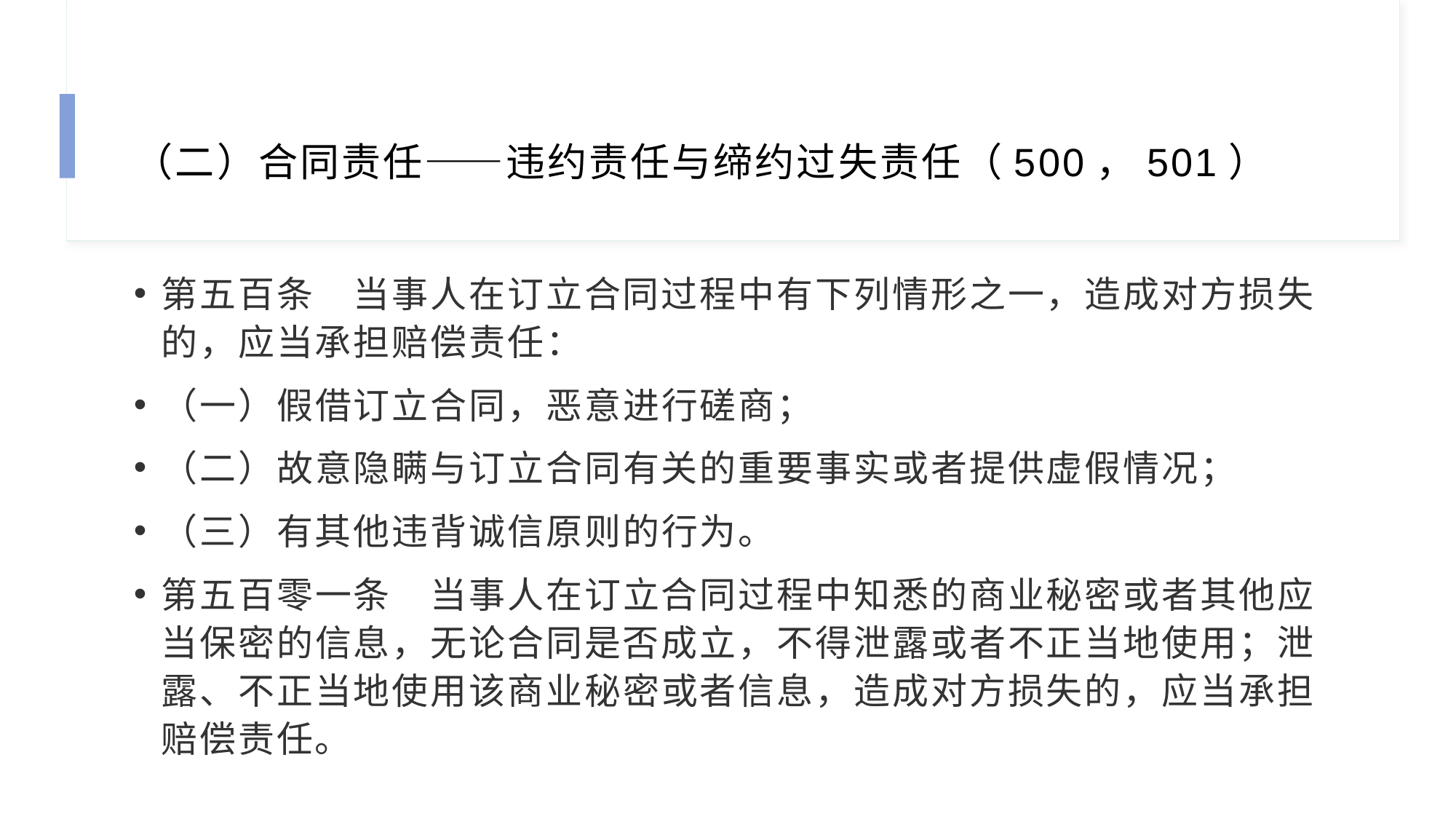

（二）合同责任——违约责任与缔约过失责任（500，501）

第五百条　当事人在订立合同过程中有下列情形之一，造成对方损失的，应当承担赔偿责任：
（一）假借订立合同，恶意进行磋商；
（二）故意隐瞒与订立合同有关的重要事实或者提供虚假情况；
（三）有其他违背诚信原则的行为。
第五百零一条　当事人在订立合同过程中知悉的商业秘密或者其他应当保密的信息，无论合同是否成立，不得泄露或者不正当地使用；泄露、不正当地使用该商业秘密或者信息，造成对方损失的，应当承担赔偿责任。